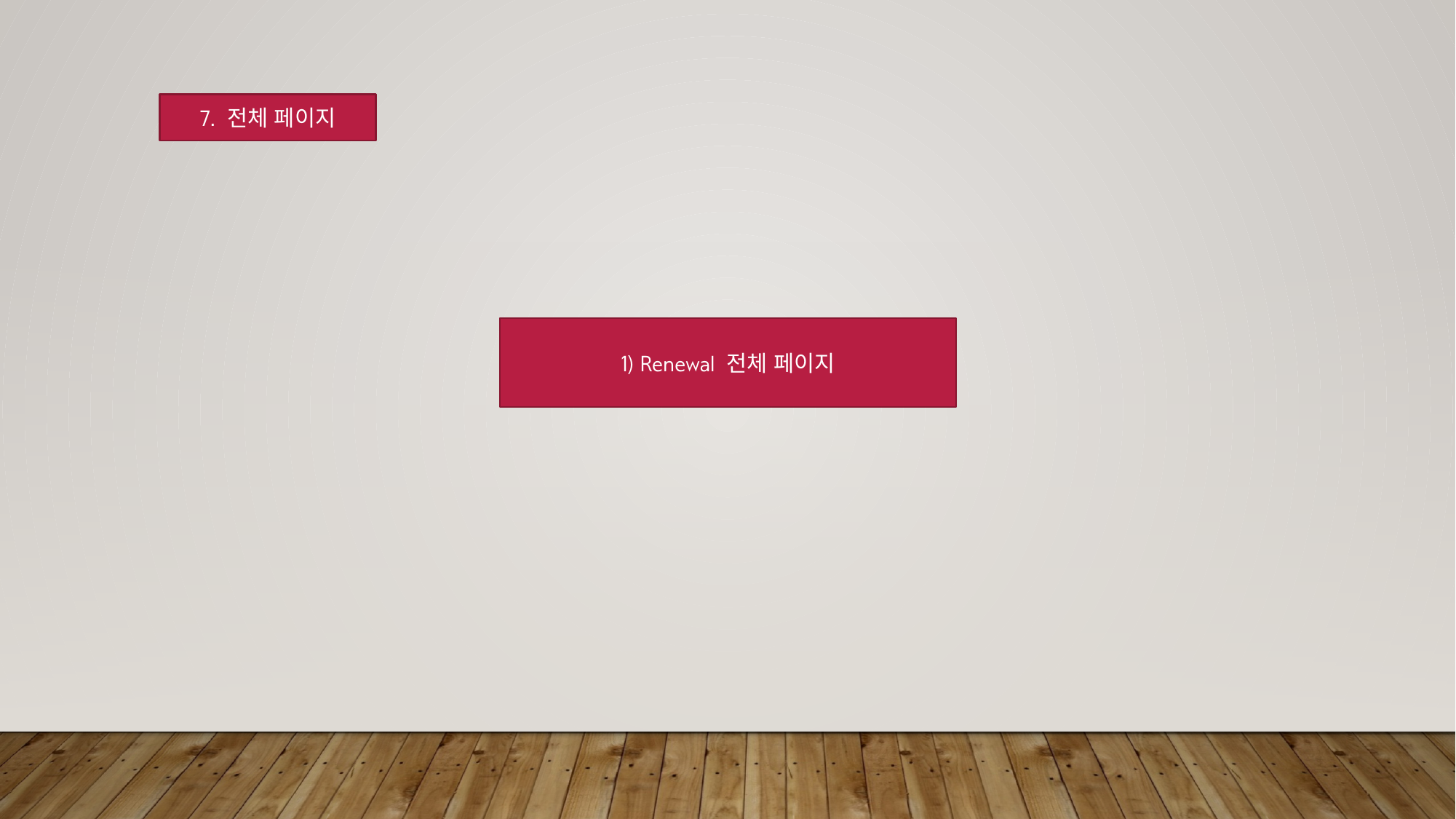

7. 전체 페이지
1) Renewal 전체 페이지